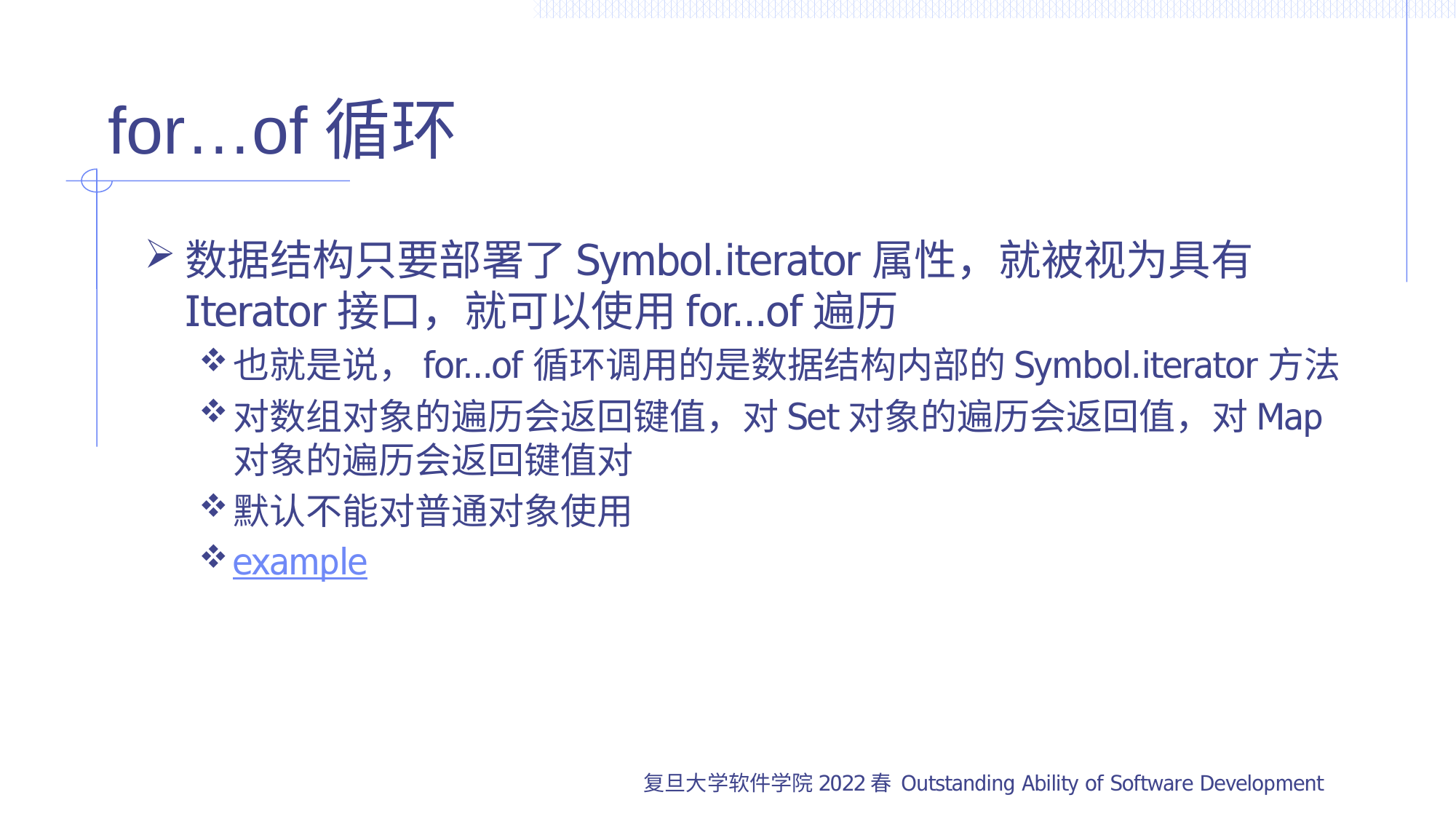

# for…of循环
数据结构只要部署了Symbol.iterator属性，就被视为具有Iterator接口，就可以使用for…of遍历
也就是说，for…of循环调用的是数据结构内部的Symbol.iterator方法
对数组对象的遍历会返回键值，对Set对象的遍历会返回值，对Map对象的遍历会返回键值对
默认不能对普通对象使用
example